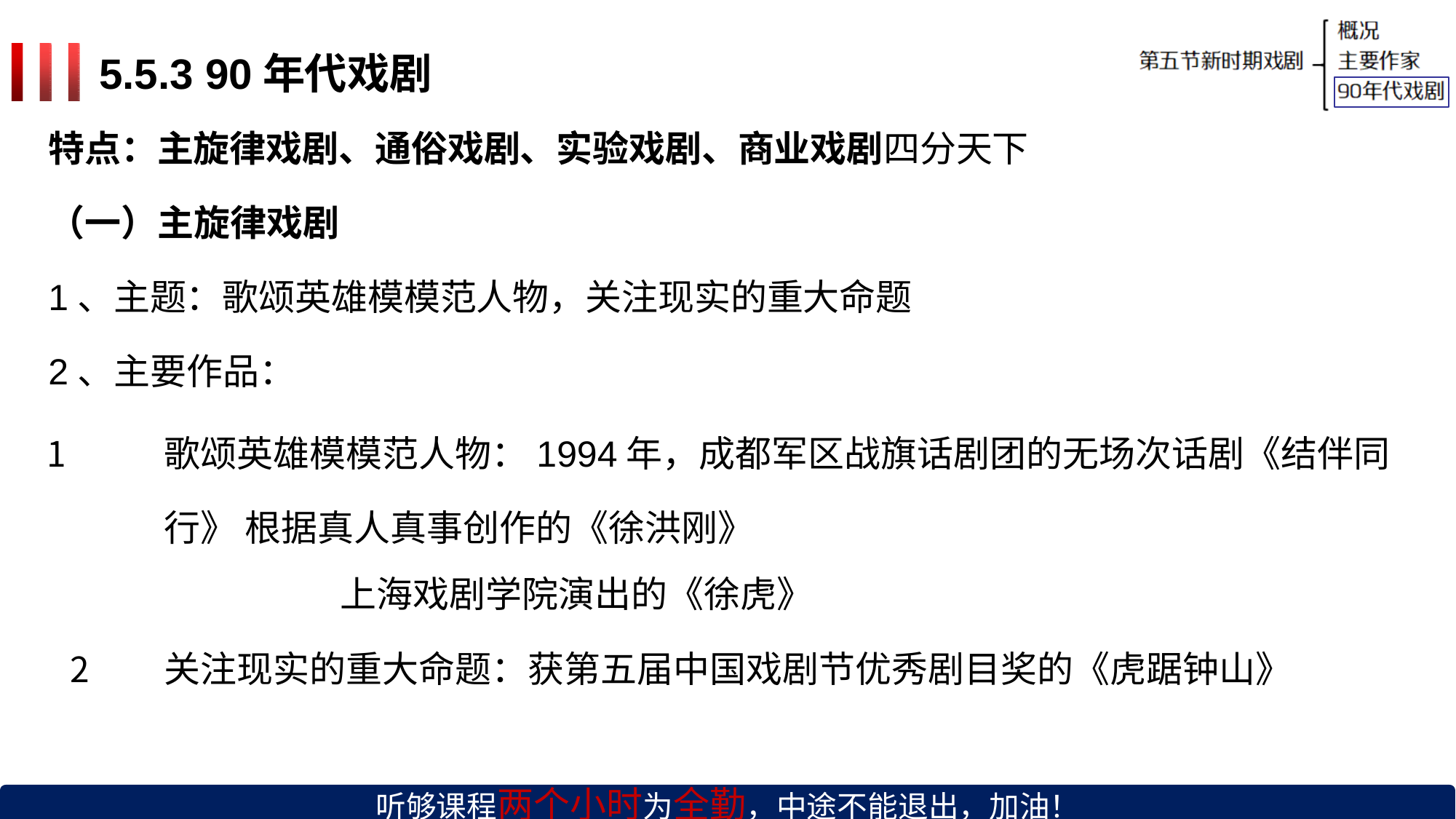

# 5.5.3 90年代戏剧

特点：主旋律戏剧、通俗戏剧、实验戏剧、商业戏剧四分天下
（一）主旋律戏剧
1、主题：歌颂英雄模模范人物，关注现实的重大命题
2、主要作品：
歌颂英雄模模范人物：1994年，成都军区战旗话剧团的无场次话剧《结伴同行》 根据真人真事创作的《徐洪刚》
上海戏剧学院演出的《徐虎》
关注现实的重大命题：获第五届中国戏剧节优秀剧目奖的《虎踞钟山》

听够课程两个小时为全勤，中途不能退出，加油！